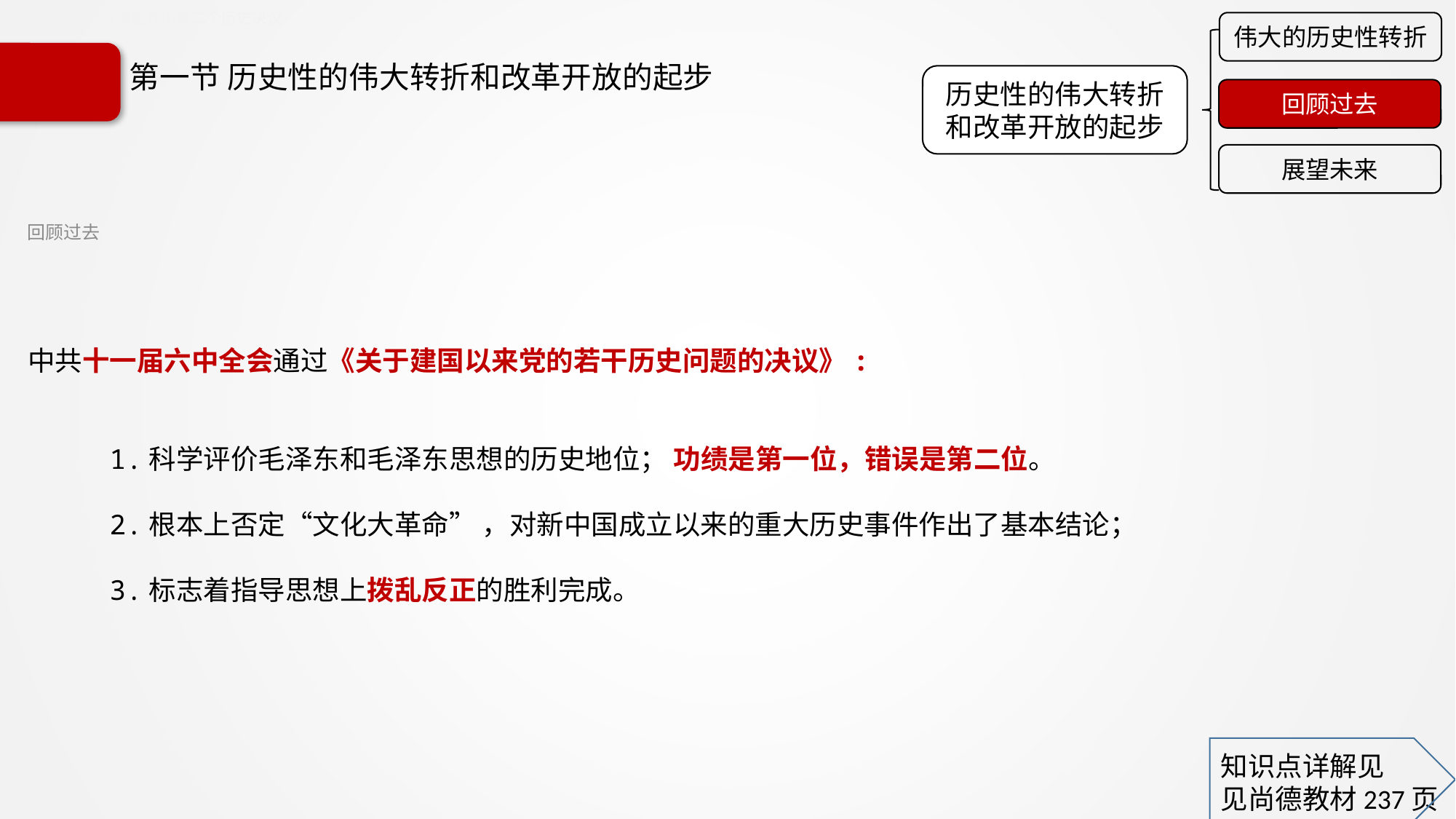

10.1.2.3郑重作出第二个历史决议
伟大的历史性转折

历史性的伟大转折和改革开放的起步
回顾过去
展望未来
# 第一节 历史性的伟大转折和改革开放的起步

回顾过去

中共十一届六中全会通过《关于建国以来党的若干历史问题的决议》:

     1.科学评价毛泽东和毛泽东思想的历史地位； 功绩是第一位，错误是第二位。

     2.根本上否定“文化大革命” ，对新中国成立以来的重大历史事件作出了基本结论；

     3.标志着指导思想上拨乱反正的胜利完成。

知识点详解见
见尚德教材237页